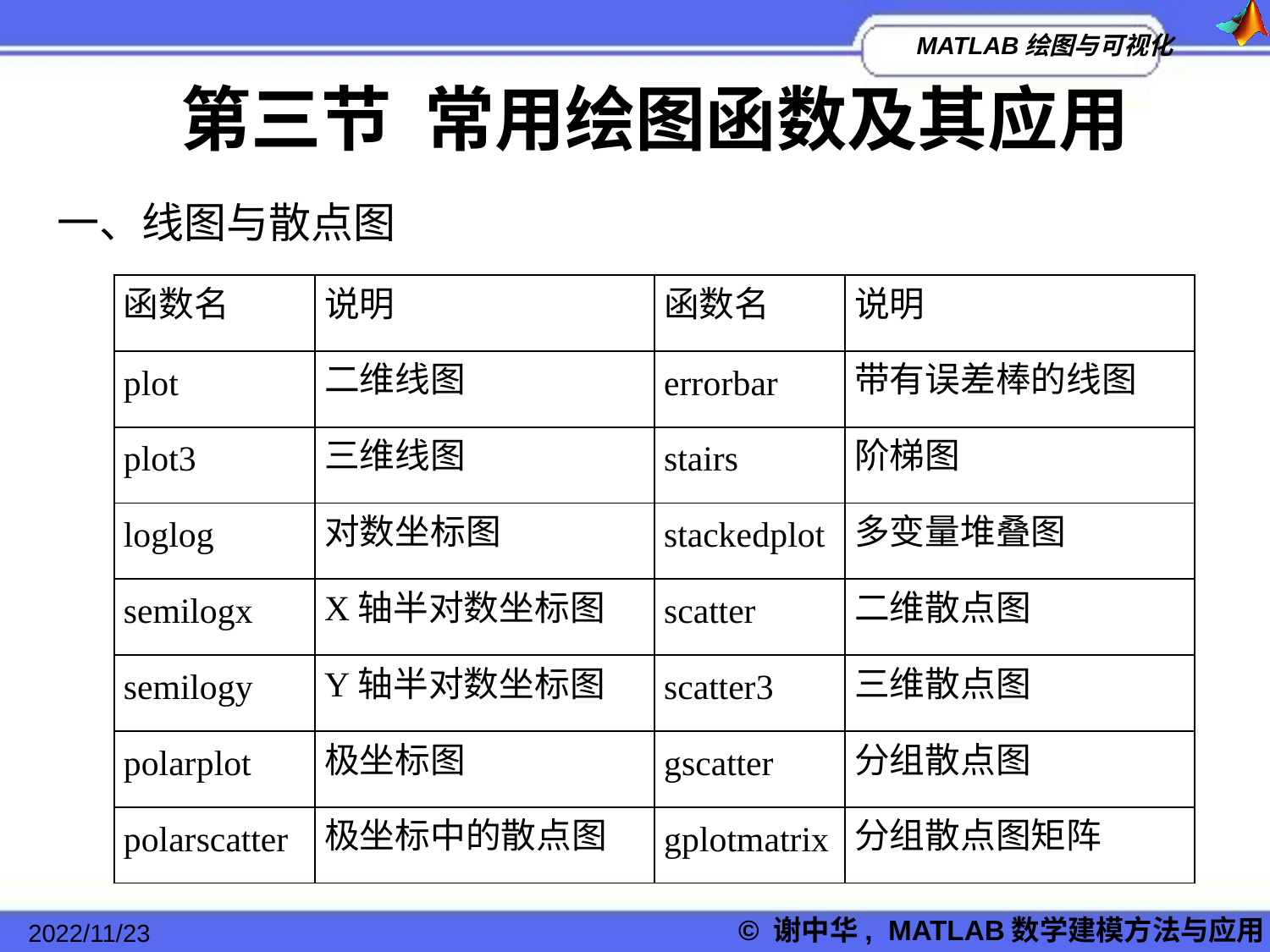

第三节  常用绘图函数及其应用
一、线图与散点图
| 函数名 | 说明 | 函数名 | 说明 |
| --- | --- | --- | --- |
| plot | 二维线图 | errorbar | 带有误差棒的线图 |
| plot3 | 三维线图 | stairs | 阶梯图 |
| loglog | 对数坐标图 | stackedplot | 多变量堆叠图 |
| semilogx | X轴半对数坐标图 | scatter | 二维散点图 |
| semilogy | Y轴半对数坐标图 | scatter3 | 三维散点图 |
| polarplot | 极坐标图 | gscatter | 分组散点图 |
| polarscatter | 极坐标中的散点图 | gplotmatrix | 分组散点图矩阵 |
2022/11/23
© 谢中华,  MATLAB数学建模方法与应用